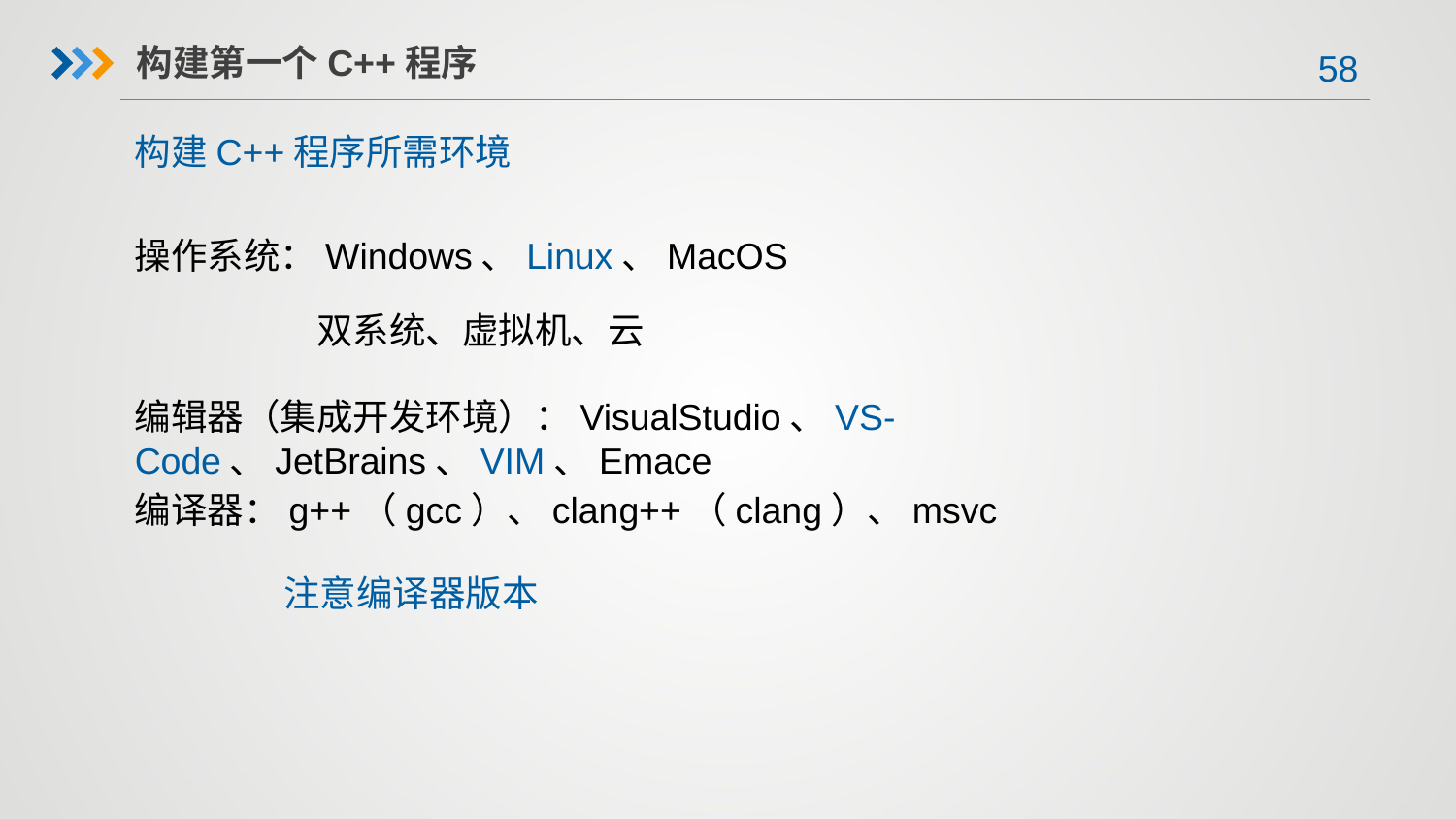

构建第一个C++程序
构建C++程序所需环境
操作系统：Windows、Linux、MacOS
双系统、虚拟机、云
编辑器（集成开发环境）：VisualStudio、VS-Code、JetBrains、VIM、Emace
编译器：g++（gcc）、clang++（clang）、msvc
注意编译器版本